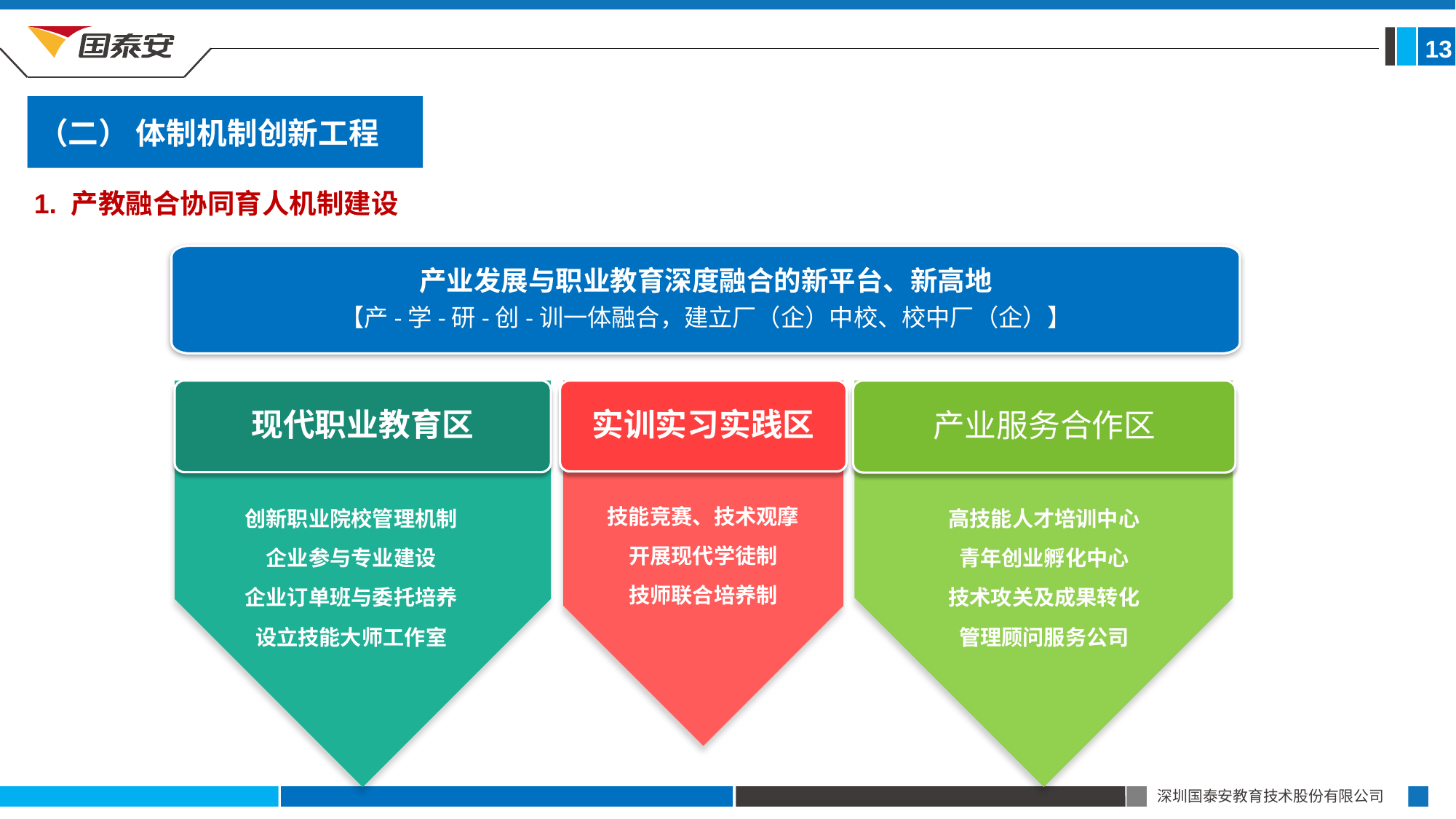

13
（二） 体制机制创新工程
1. 产教融合协同育人机制建设
产业发展与职业教育深度融合的新平台、新高地
【产-学-研-创-训一体融合，建立厂（企）中校、校中厂（企）】
现代职业教育区
实训实习实践区
产业服务合作区

技能竞赛、技术观摩
开展现代学徒制
技师联合培养制
创新职业院校管理机制
企业参与专业建设
企业订单班与委托培养
设立技能大师工作室
高技能人才培训中心
青年创业孵化中心
技术攻关及成果转化
管理顾问服务公司